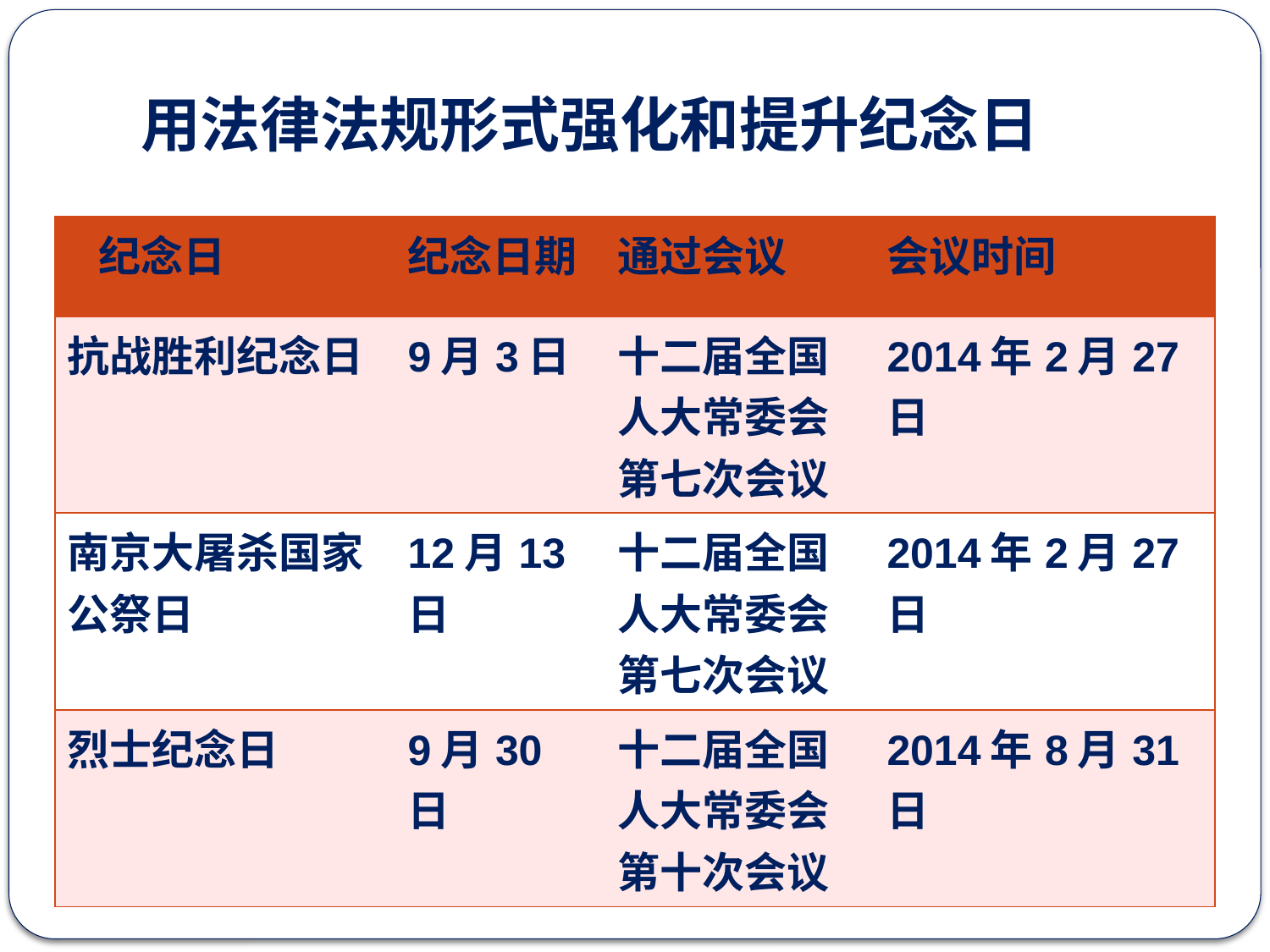

用法律法规形式强化和提升纪念日
| 纪念日 | 纪念日期 | 通过会议 | 会议时间 |
| --- | --- | --- | --- |
| 抗战胜利纪念日 | 9月3日 | 十二届全国人大常委会第七次会议 | 2014年2月27日 |
| 南京大屠杀国家公祭日 | 12月13日 | 十二届全国人大常委会第七次会议 | 2014年2月27日 |
| 烈士纪念日 | 9月30日 | 十二届全国人大常委会第十次会议 | 2014年8月31日 |